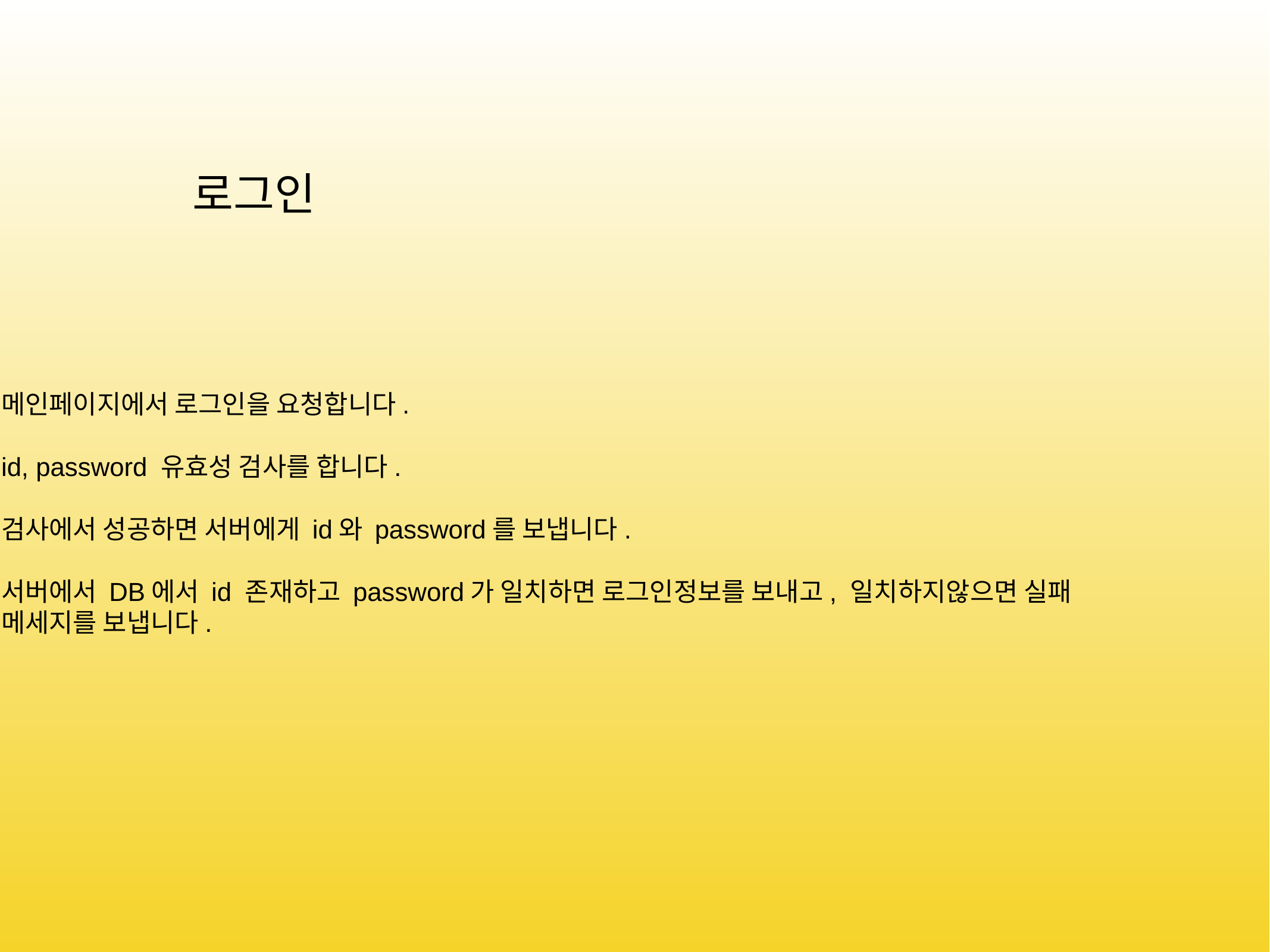

로그인
메인페이지에서 로그인을 요청합니다.

id, password 유효성 검사를 합니다.

검사에서 성공하면 서버에게 id와 password를 보냅니다.

서버에서 DB에서 id 존재하고 password가 일치하면 로그인정보를 보내고, 일치하지않으면 실패
메세지를 보냅니다.